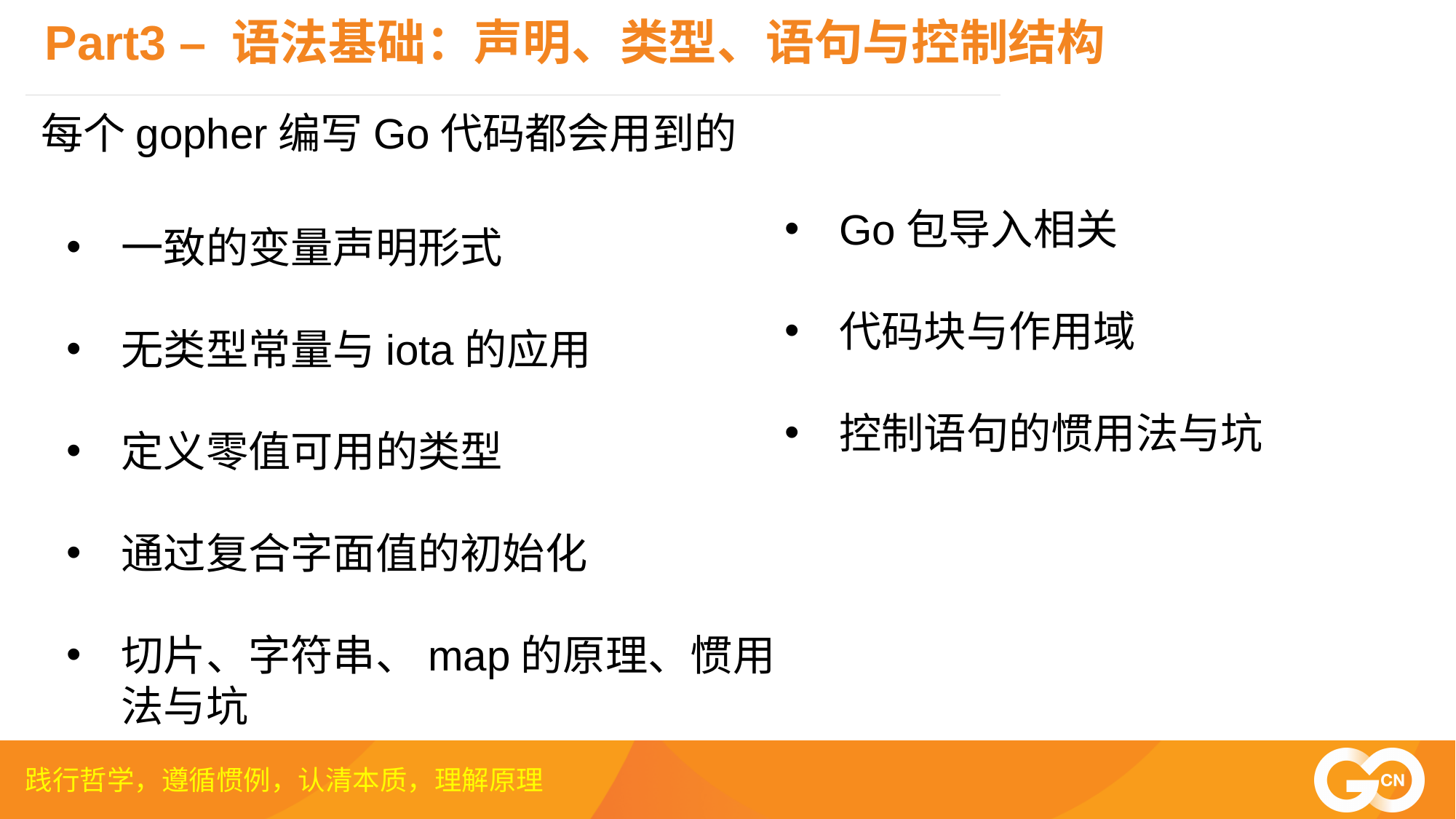

Part3 – 语法基础：声明、类型、语句与控制结构
每个gopher编写Go代码都会用到的

Go包导入相关

代码块与作用域

控制语句的惯用法与坑
一致的变量声明形式

无类型常量与iota的应用

定义零值可用的类型

通过复合字面值的初始化

切片、字符串、map的原理、惯用法与坑
践行哲学，遵循惯例，认清本质，理解原理